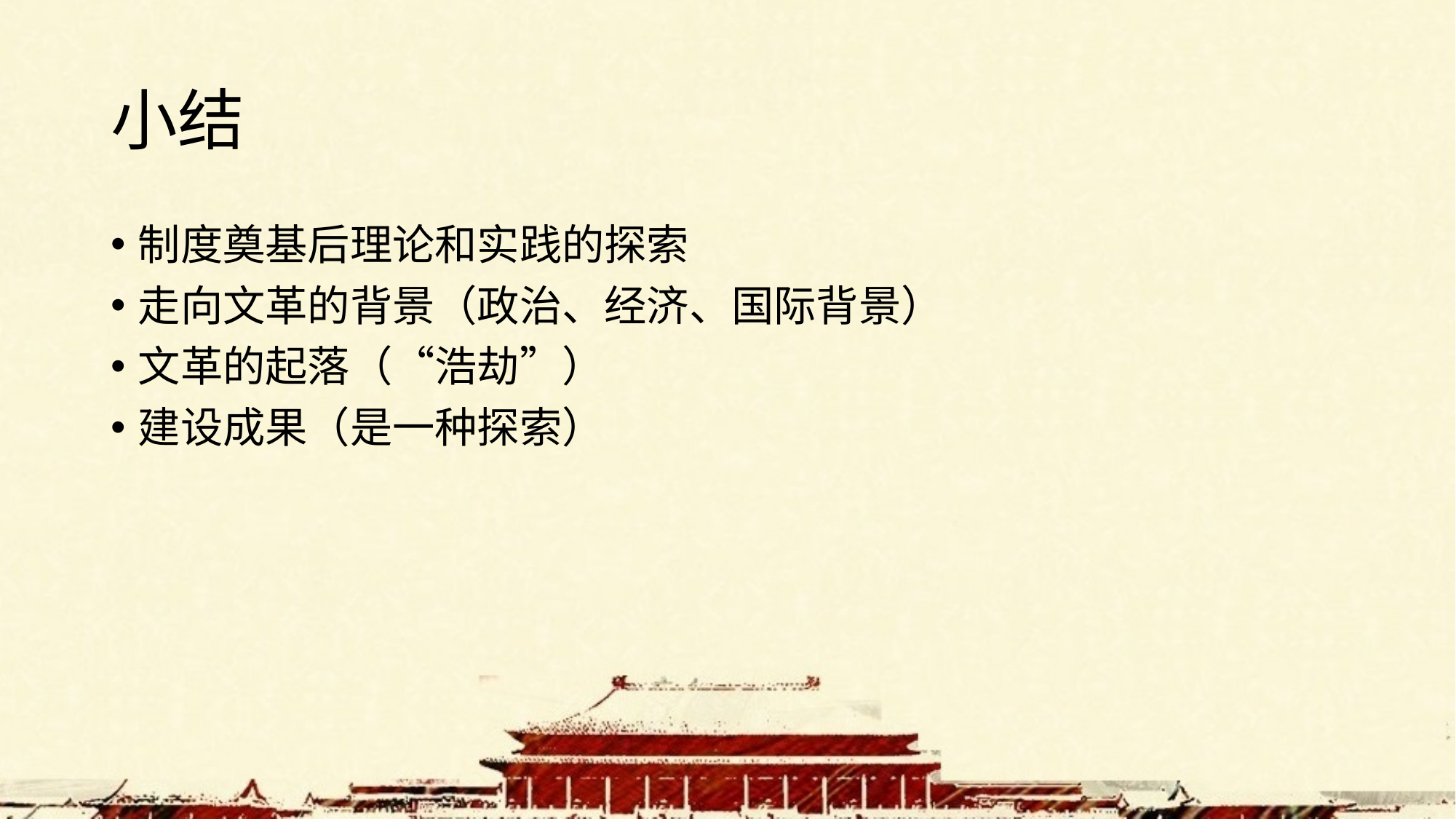

# 小结
制度奠基后理论和实践的探索
走向文革的背景（政治、经济、国际背景）
文革的起落（“浩劫”）
建设成果（是一种探索）